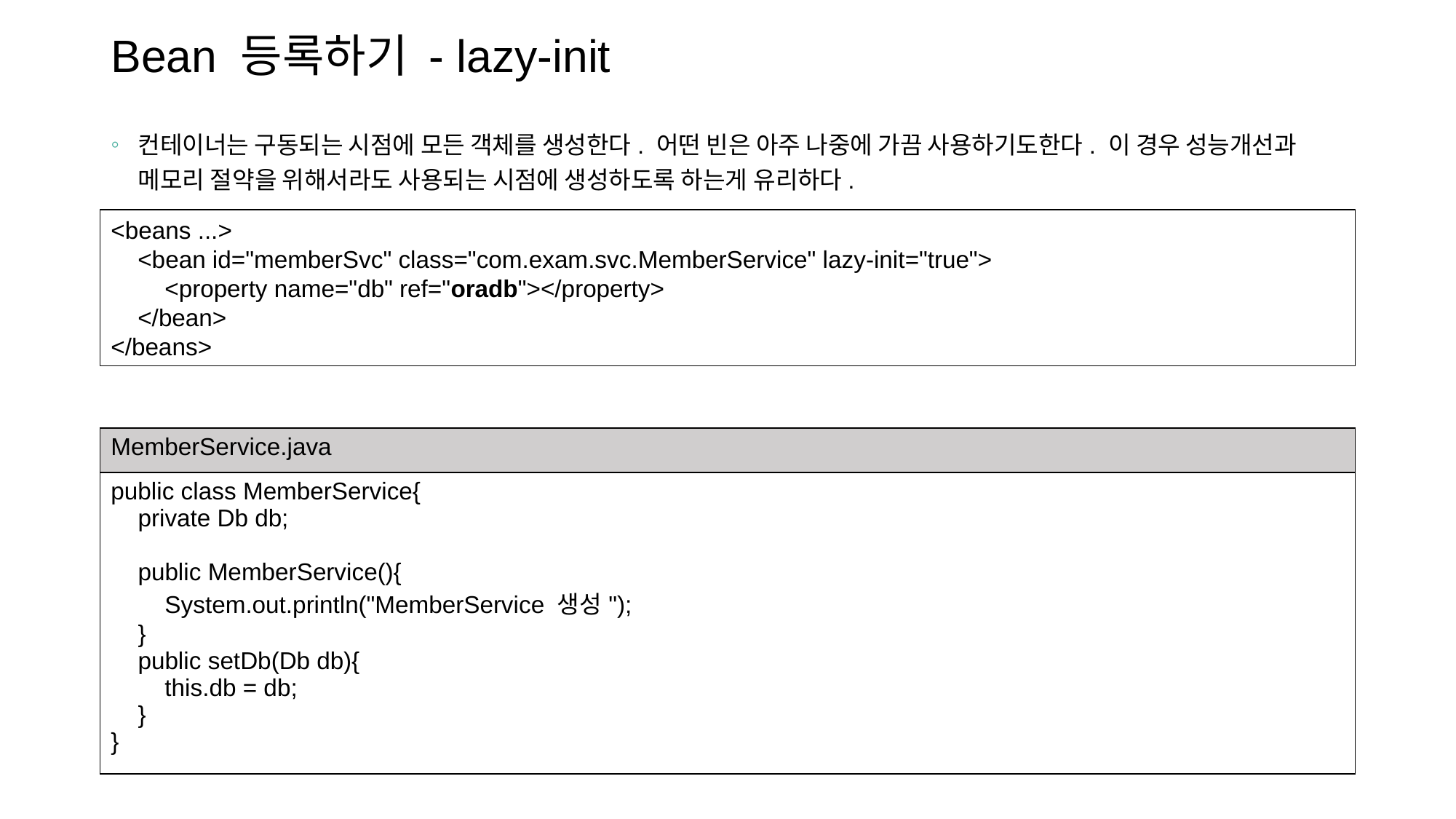

# Bean 등록하기 - lazy-init
컨테이너는 구동되는 시점에 모든 객체를 생성한다. 어떤 빈은 아주 나중에 가끔 사용하기도한다. 이 경우 성능개선과 메모리 절약을 위해서라도 사용되는 시점에 생성하도록 하는게 유리하다.
<beans ...>
    <bean id="memberSvc" class="com.exam.svc.MemberService" lazy-init="true">
        <property name="db" ref="oradb"></property>
    </bean>
</beans>
| MemberService.java |
| --- |
| public class MemberService{ private Db db; public MemberService(){ System.out.println("MemberService 생성"); } public setDb(Db db){ this.db = db; } } |